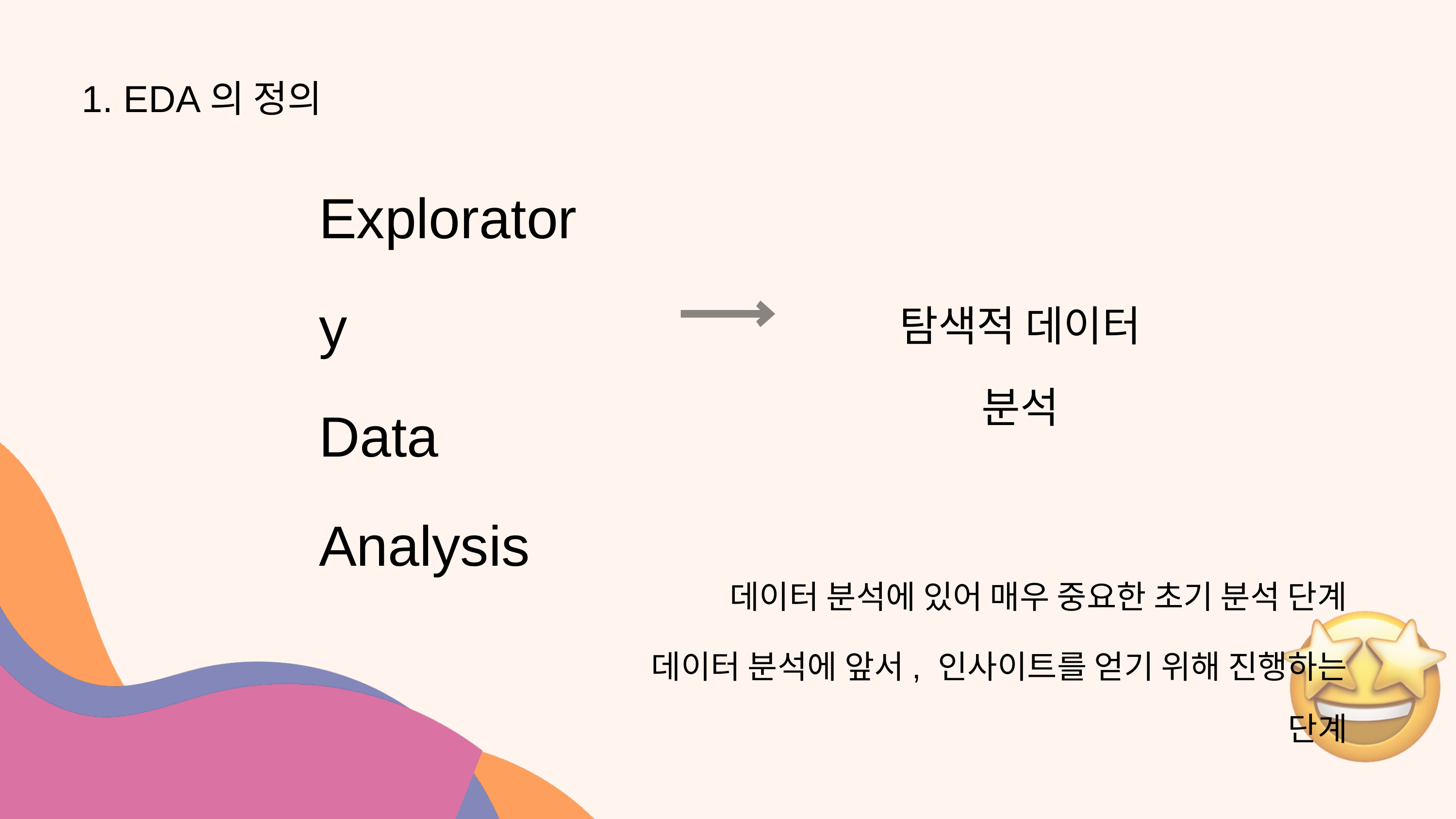

1. EDA의 정의
Exploratory
Data
Analysis

탐색적 데이터 분석

데이터 분석에 있어 매우 중요한 초기 분석 단계

데이터 분석에 앞서, 인사이트를 얻기 위해 진행하는 단계